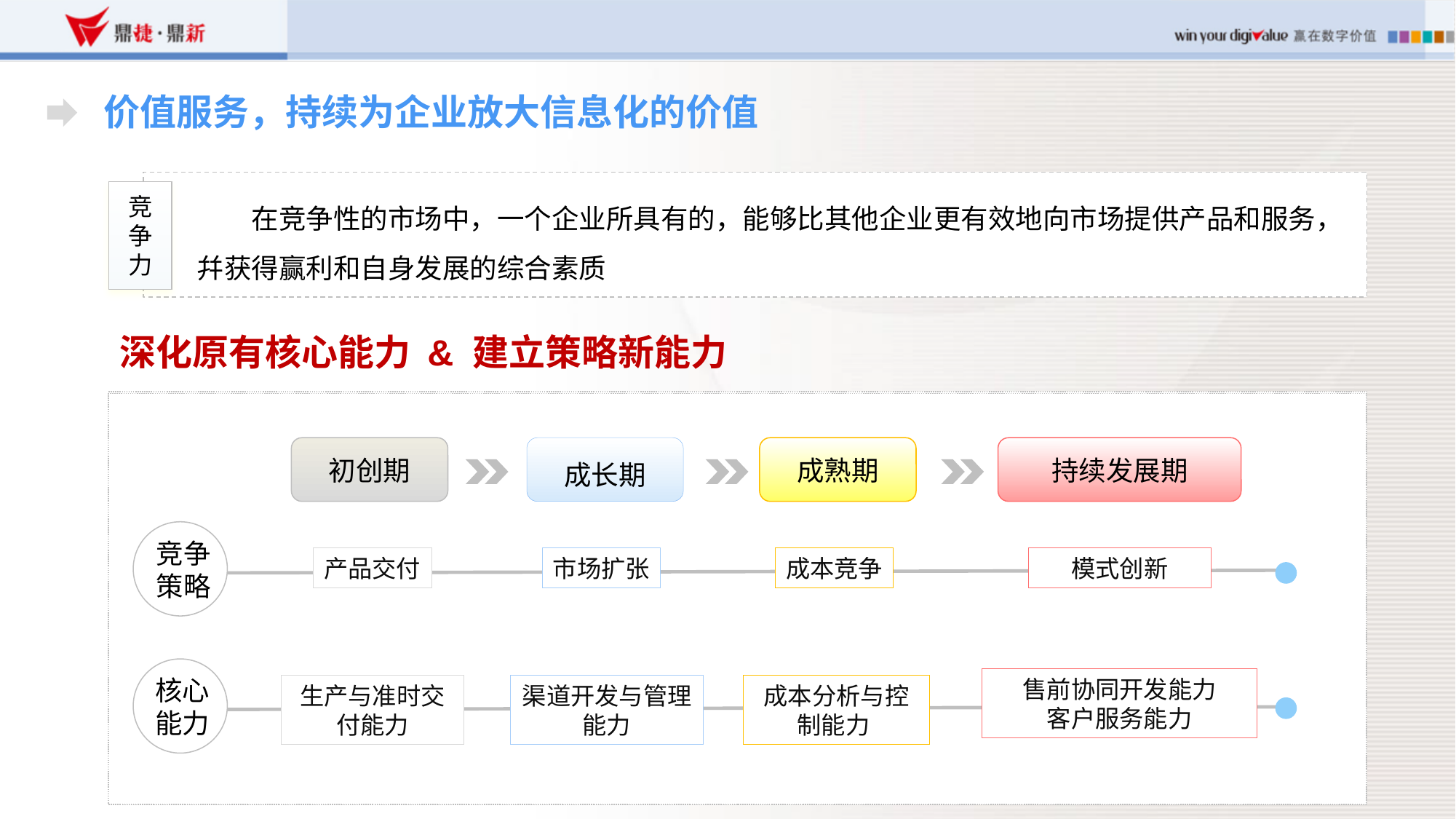

# 价值服务，持续为企业放大信息化的价值
在竞争性的市场中，一个企业所具有的，能够比其他企业更有效地向市场提供产品和服务，幷获得赢利和自身发展的综合素质
竞
争
力
深化原有核心能力 & 建立策略新能力

调整产销模式，从MTO转变为ATO，解决备料周期长问题
建立周排程、日派工的小批量协同生产模式，解决前后段不同步及等候线过长问题
订单交付能力
优化备料计划，建立缺料预警，解决缺料

2017

交期：10天
准交率：100%

2016

交期：20天
准交率：100%

2015

交期：30天
准交率：100%

2014
交期：30天
准交率：50%

初创期
成长期
成熟期
持续发展期

竞争
策略
产品交付
市场扩张
成本竞争
模式创新

核心
能力
售前协同开发能力
客户服务能力
生产与准时交付能力
渠道开发与管理能力
成本分析与控制能力